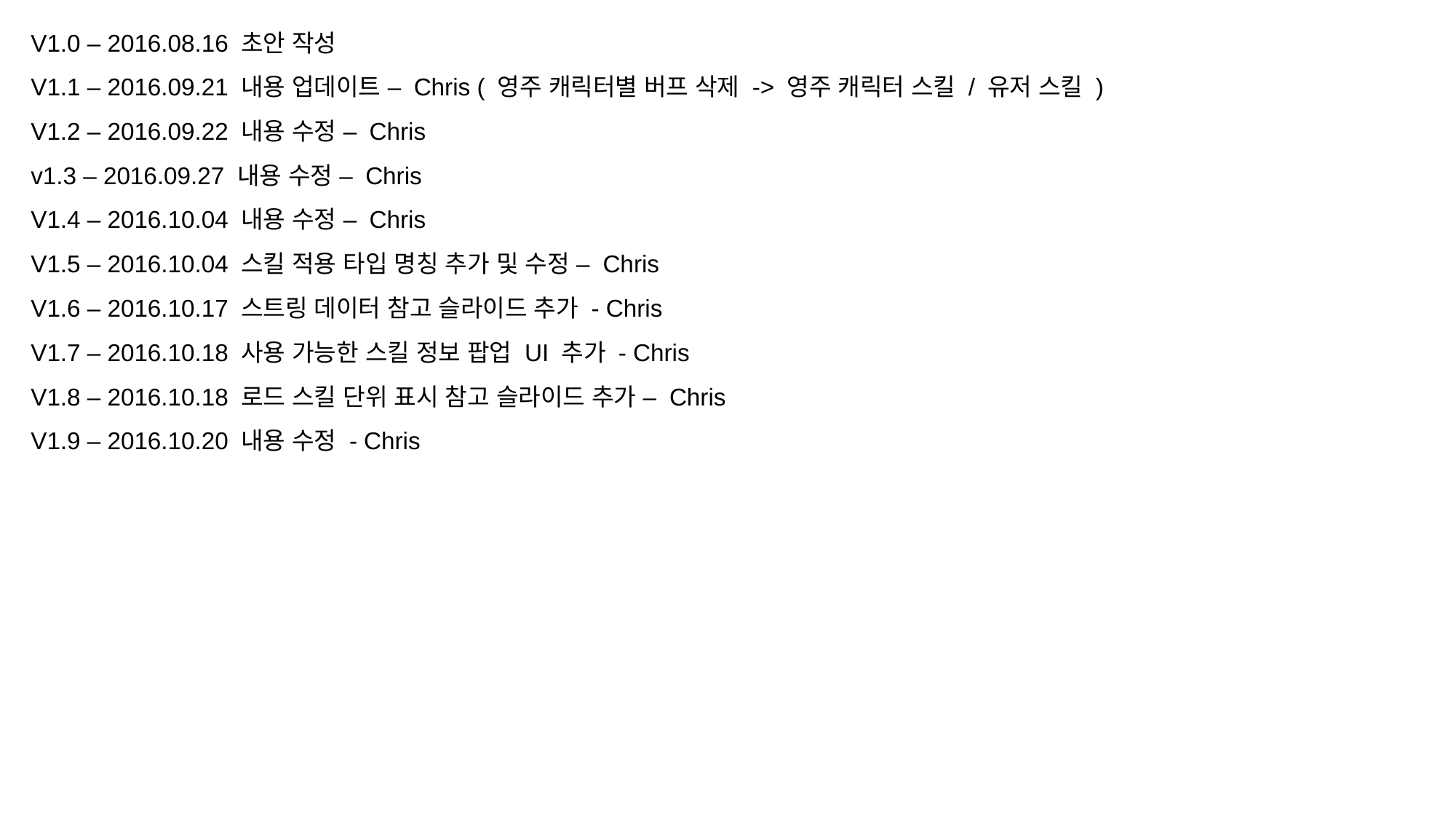

V1.0 – 2016.08.16 초안 작성
V1.1 – 2016.09.21 내용 업데이트 – Chris ( 영주 캐릭터별 버프 삭제 -> 영주 캐릭터 스킬 / 유저 스킬 )
V1.2 – 2016.09.22 내용 수정 – Chris
v1.3 – 2016.09.27 내용 수정 – Chris
V1.4 – 2016.10.04 내용 수정 – Chris
V1.5 – 2016.10.04 스킬 적용 타입 명칭 추가 및 수정 – Chris
V1.6 – 2016.10.17 스트링 데이터 참고 슬라이드 추가 - Chris
V1.7 – 2016.10.18 사용 가능한 스킬 정보 팝업 UI 추가 - Chris
V1.8 – 2016.10.18 로드 스킬 단위 표시 참고 슬라이드 추가 – Chris
V1.9 – 2016.10.20 내용 수정 - Chris